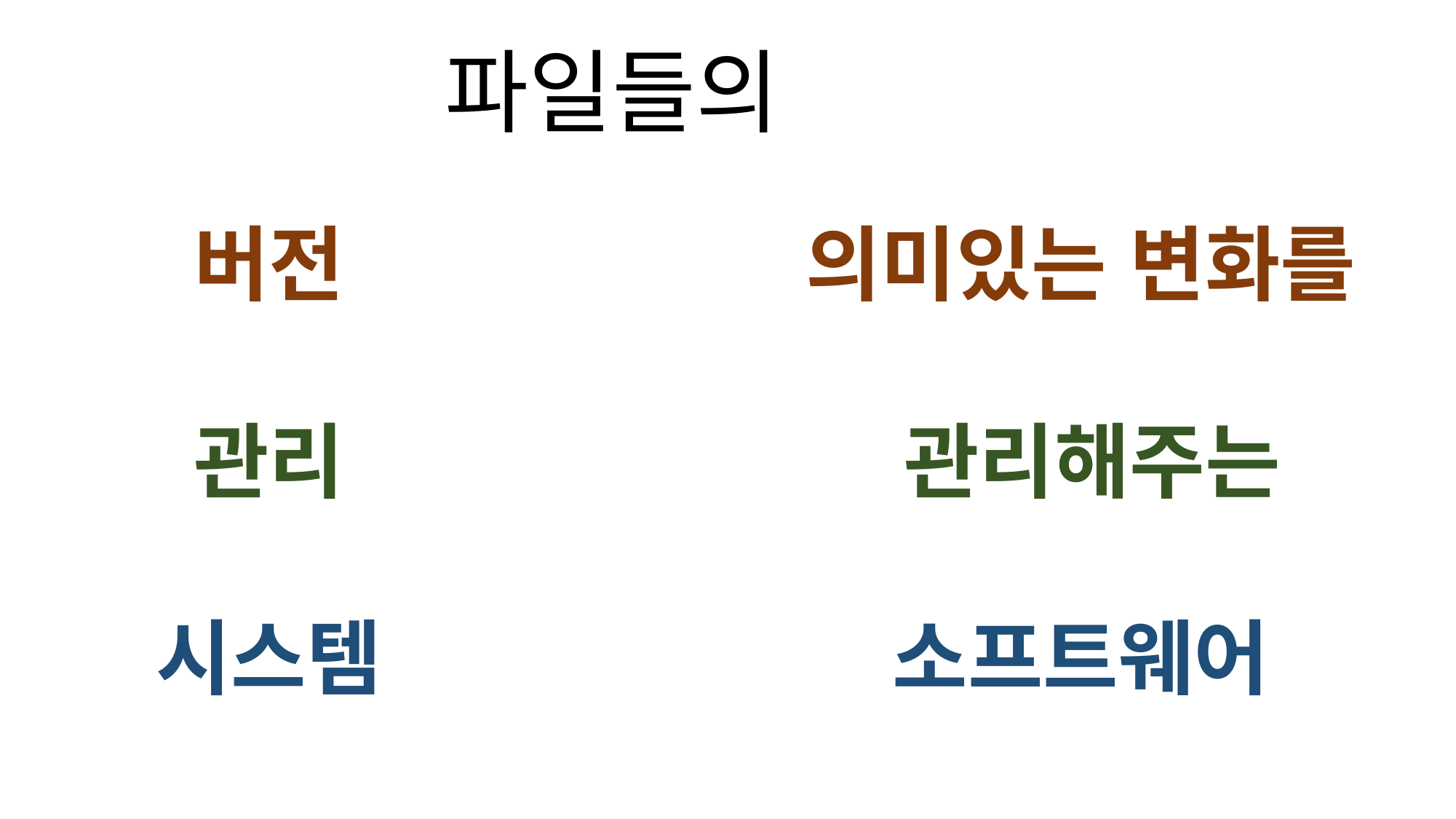

버전
관리
시스템
# 의미있는 변화를 관리해주는 소프트웨어
파일들의